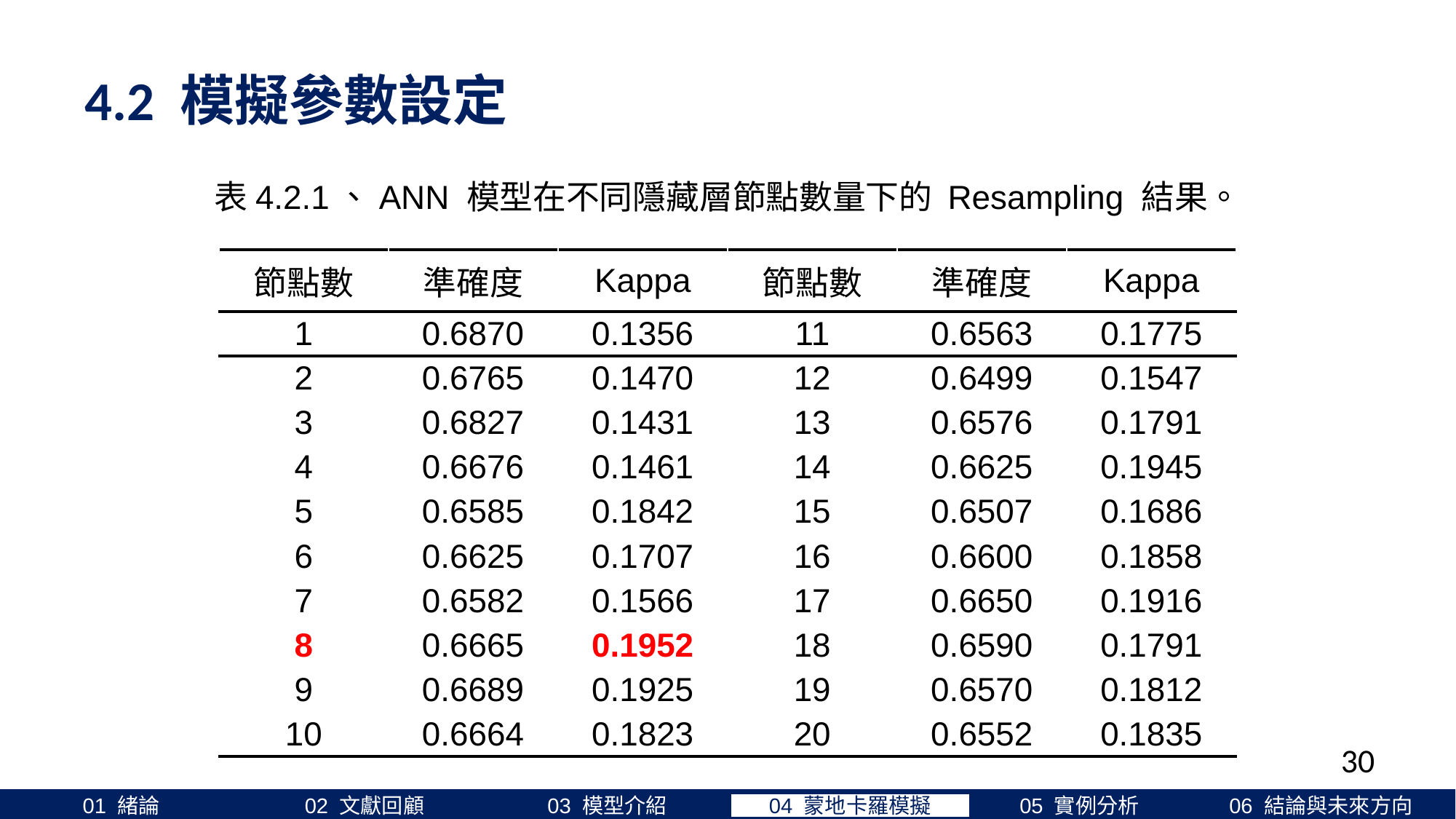

4.2 模擬參數設定

表4.2.1、ANN 模型在不同隱藏層節點數量下的 Resampling 結果。
| 節點數 | 準確度 | Kappa | 節點數 | 準確度 | Kappa |
| --- | --- | --- | --- | --- | --- |
| 1 | 0.6870 | 0.1356 | 11 | 0.6563 | 0.1775 |
| 2 | 0.6765 | 0.1470 | 12 | 0.6499 | 0.1547 |
| 3 | 0.6827 | 0.1431 | 13 | 0.6576 | 0.1791 |
| 4 | 0.6676 | 0.1461 | 14 | 0.6625 | 0.1945 |
| 5 | 0.6585 | 0.1842 | 15 | 0.6507 | 0.1686 |
| 6 | 0.6625 | 0.1707 | 16 | 0.6600 | 0.1858 |
| 7 | 0.6582 | 0.1566 | 17 | 0.6650 | 0.1916 |
| 8 | 0.6665 | 0.1952 | 18 | 0.6590 | 0.1791 |
| 9 | 0.6689 | 0.1925 | 19 | 0.6570 | 0.1812 |
| 10 | 0.6664 | 0.1823 | 20 | 0.6552 | 0.1835 |